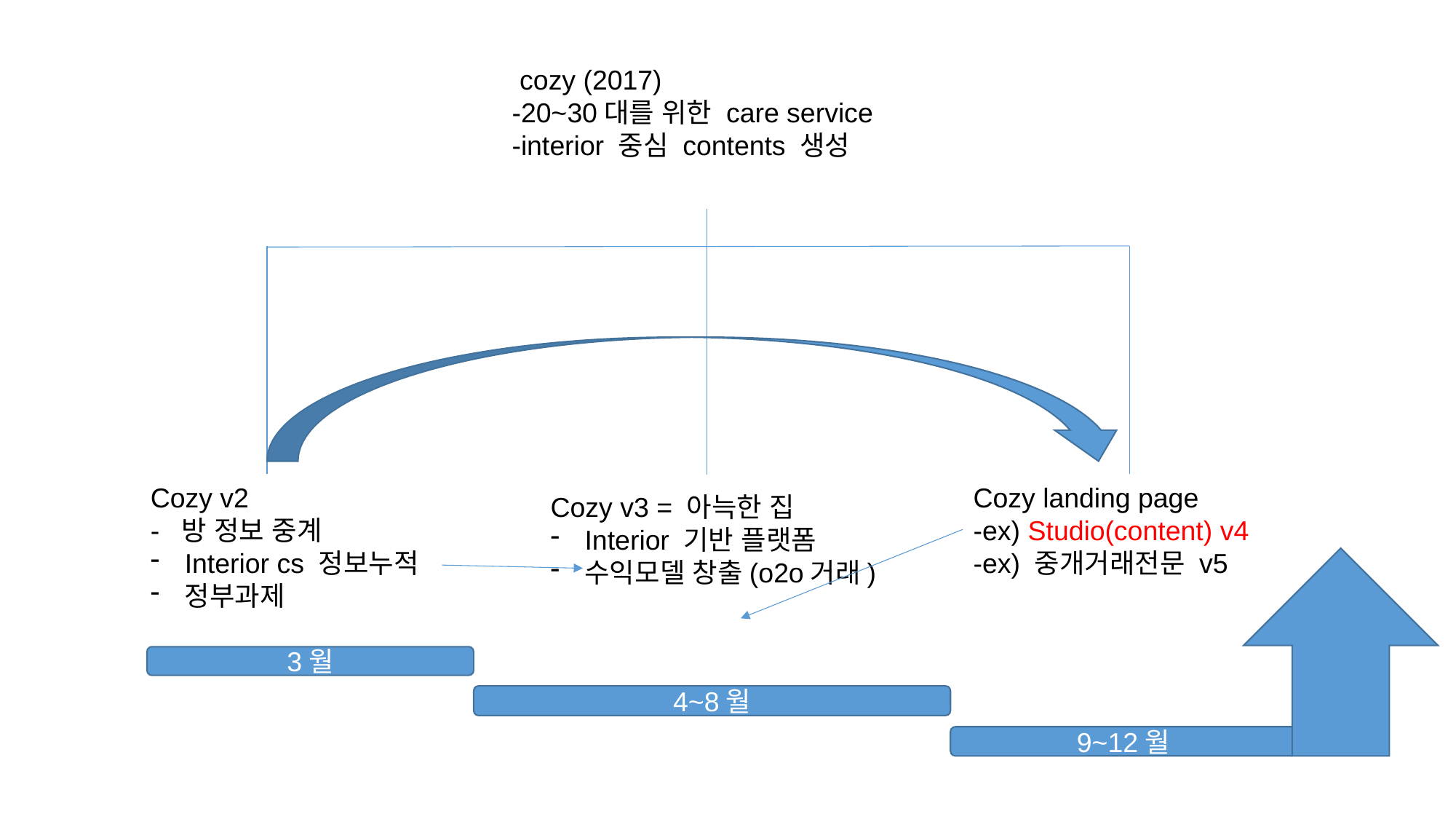

cozy (2017)
-20~30대를 위한 care service
-interior 중심 contents 생성

Cozy v2
-  방 정보 중계
Interior cs 정보누적
정부과제
Cozy landing page
-ex) Studio(content) v4
-ex) 중개거래전문 v5
Cozy v3 = 아늑한 집
Interior 기반 플랫폼
수익모델 창출(o2o거래)

3월
4~8월
9~12월